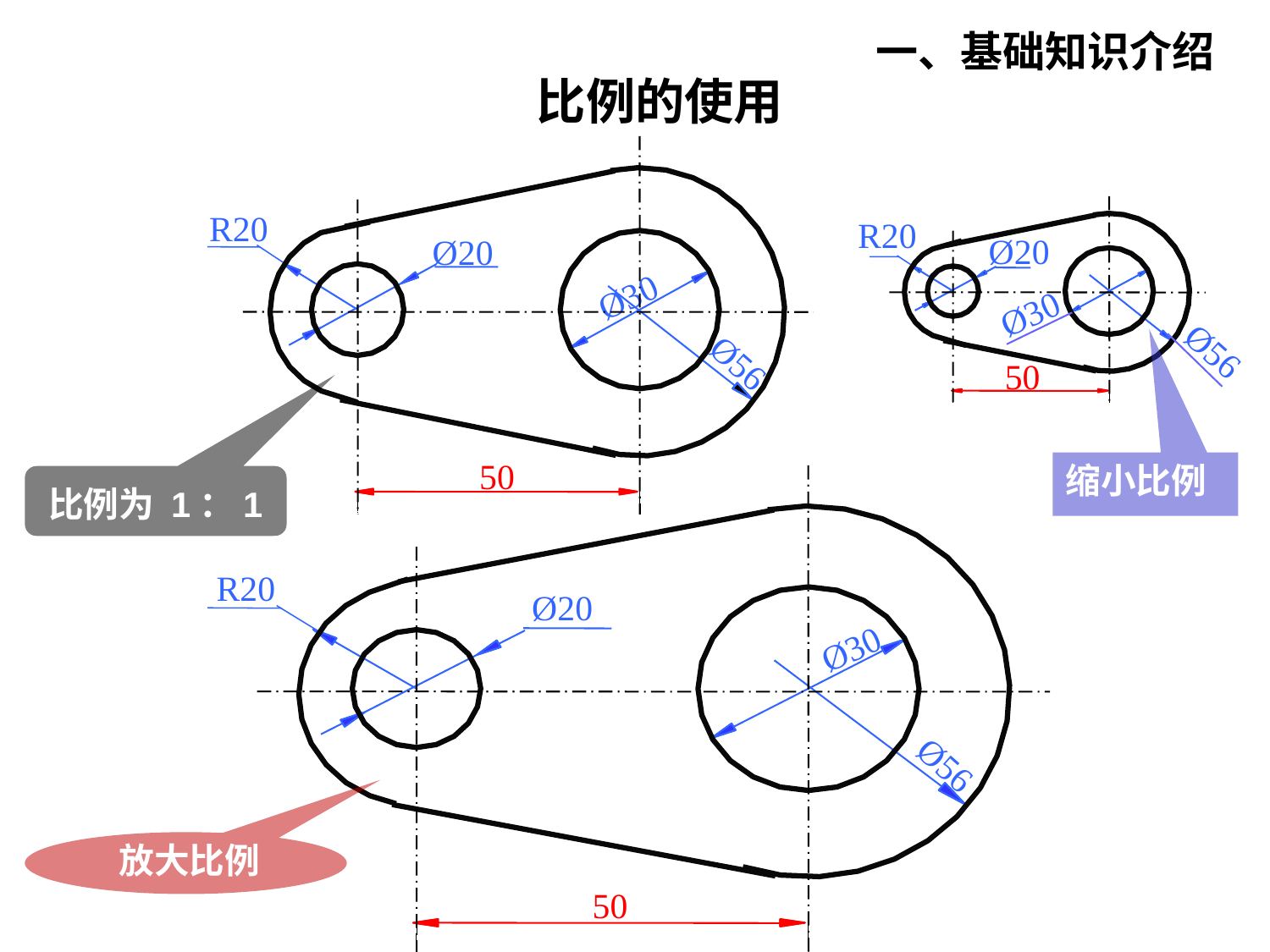

一、基础知识介绍
比例的使用

R20
Ø20

Ø30

Ø56

50

比例为 1：1

R20

Ø20

Ø30

Ø56

50

缩小比例

R20

Ø20

Ø30

Ø56

放大比例
50